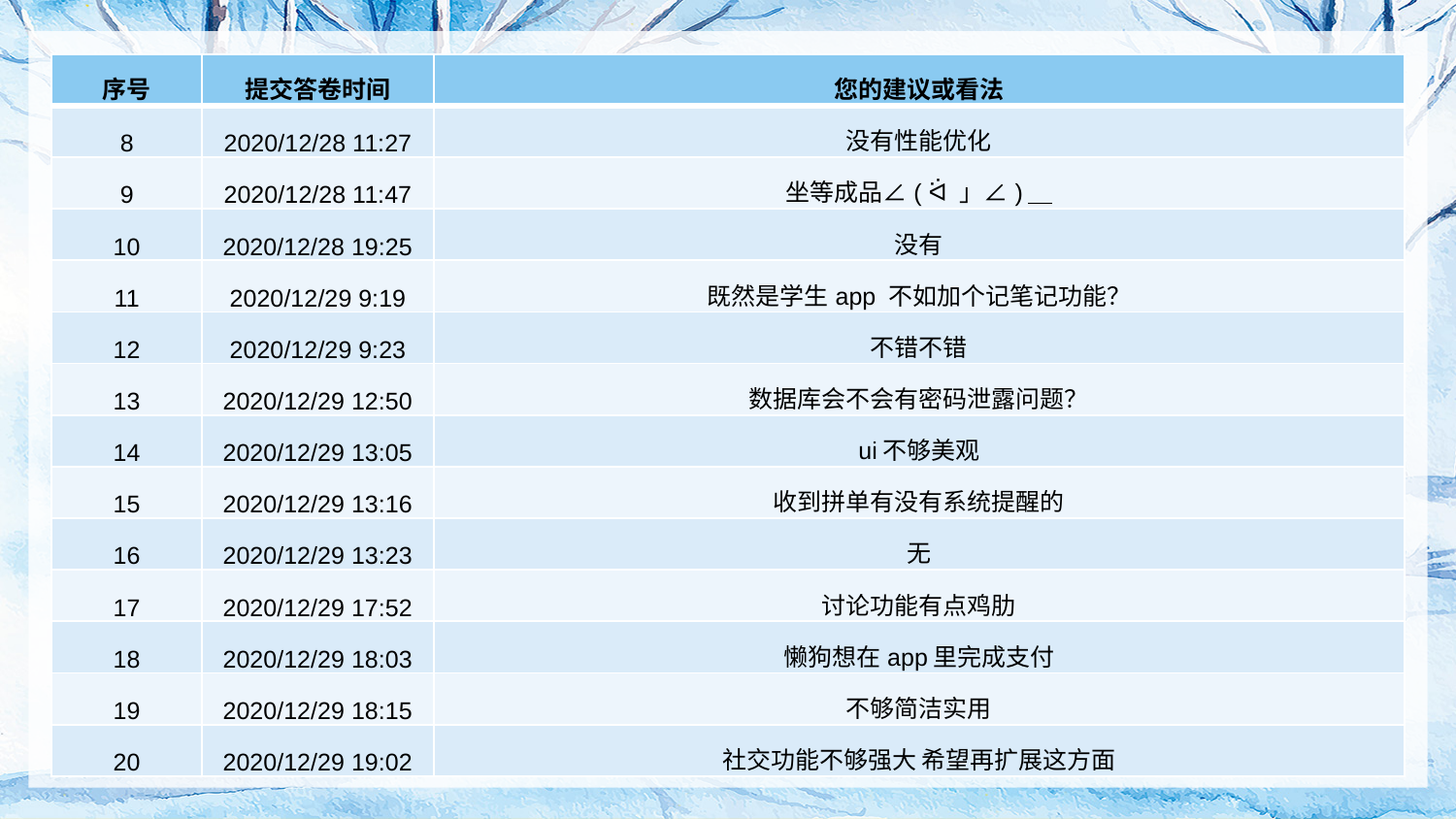

| 序号 | 提交答卷时间 | 您的建议或看法 |
| --- | --- | --- |
| 8 | 2020/12/28 11:27 | 没有性能优化 |
| 9 | 2020/12/28 11:47 | 坐等成品∠( ᐛ 」∠)＿ |
| 10 | 2020/12/28 19:25 | 没有 |
| 11 | 2020/12/29 9:19 | 既然是学生app 不如加个记笔记功能？ |
| 12 | 2020/12/29 9:23 | 不错不错 |
| 13 | 2020/12/29 12:50 | 数据库会不会有密码泄露问题？ |
| 14 | 2020/12/29 13:05 | ui不够美观 |
| 15 | 2020/12/29 13:16 | 收到拼单有没有系统提醒的 |
| 16 | 2020/12/29 13:23 | 无 |
| 17 | 2020/12/29 17:52 | 讨论功能有点鸡肋 |
| 18 | 2020/12/29 18:03 | 懒狗想在app里完成支付 |
| 19 | 2020/12/29 18:15 | 不够简洁实用 |
| 20 | 2020/12/29 19:02 | 社交功能不够强大 希望再扩展这方面 |